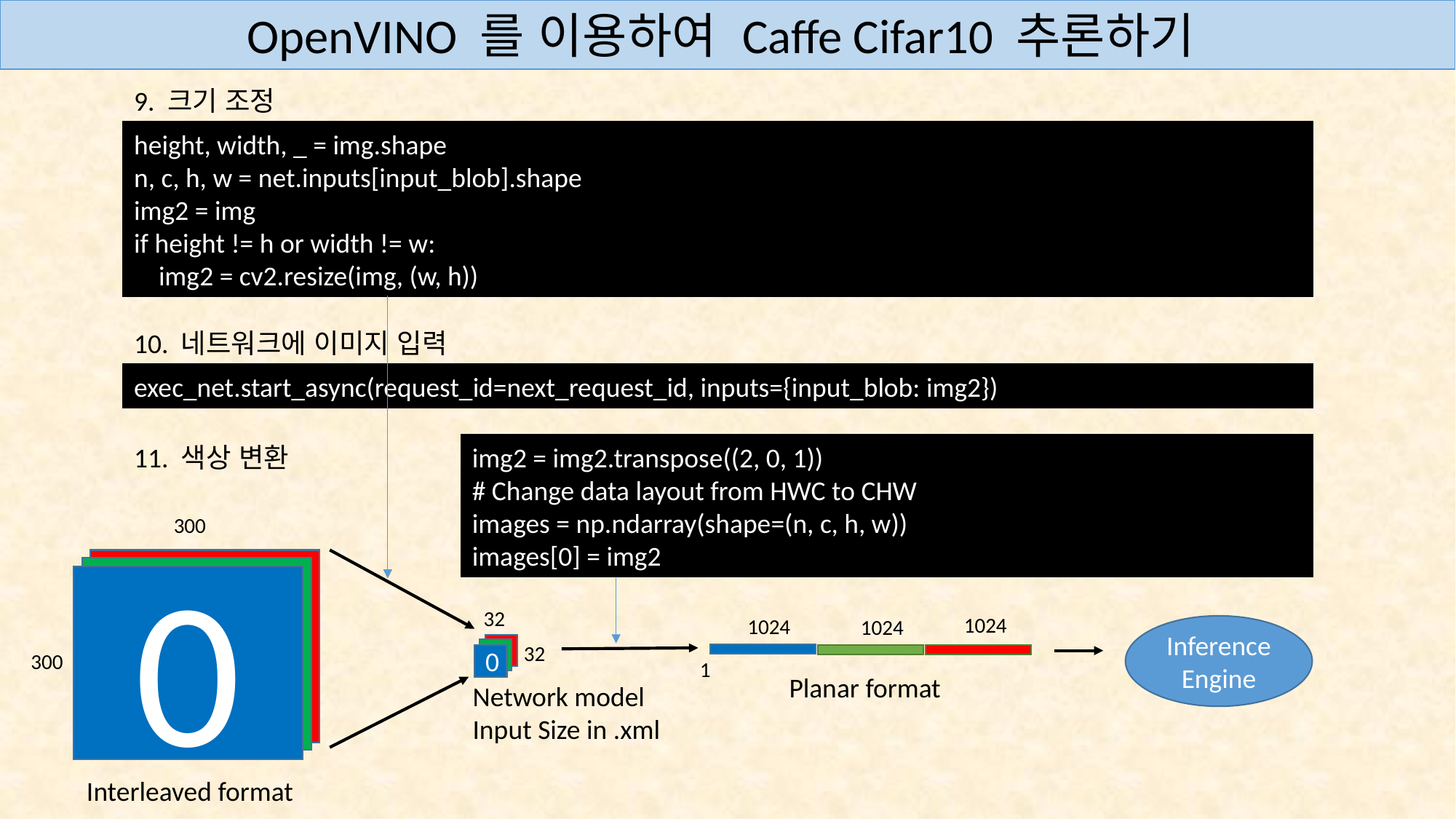

OpenVINO 를 이용하여 Caffe Cifar10 추론하기
9. 크기 조정
height, width, _ = img.shape
n, c, h, w = net.inputs[input_blob].shape
img2 = img
if height != h or width != w:
    img2 = cv2.resize(img, (w, h))
10. 네트워크에 이미지 입력
exec_net.start_async(request_id=next_request_id, inputs={input_blob: img2})
img2 = img2.transpose((2, 0, 1))
# Change data layout from HWC to CHW
images = np.ndarray(shape=(n, c, h, w))
images[0] = img2
11. 색상 변환
300
0
0
0
32
1024
1024
1024
Inference Engine
0
32
0
300

0
1
Planar format
Network model
Input Size in .xml
Interleaved format